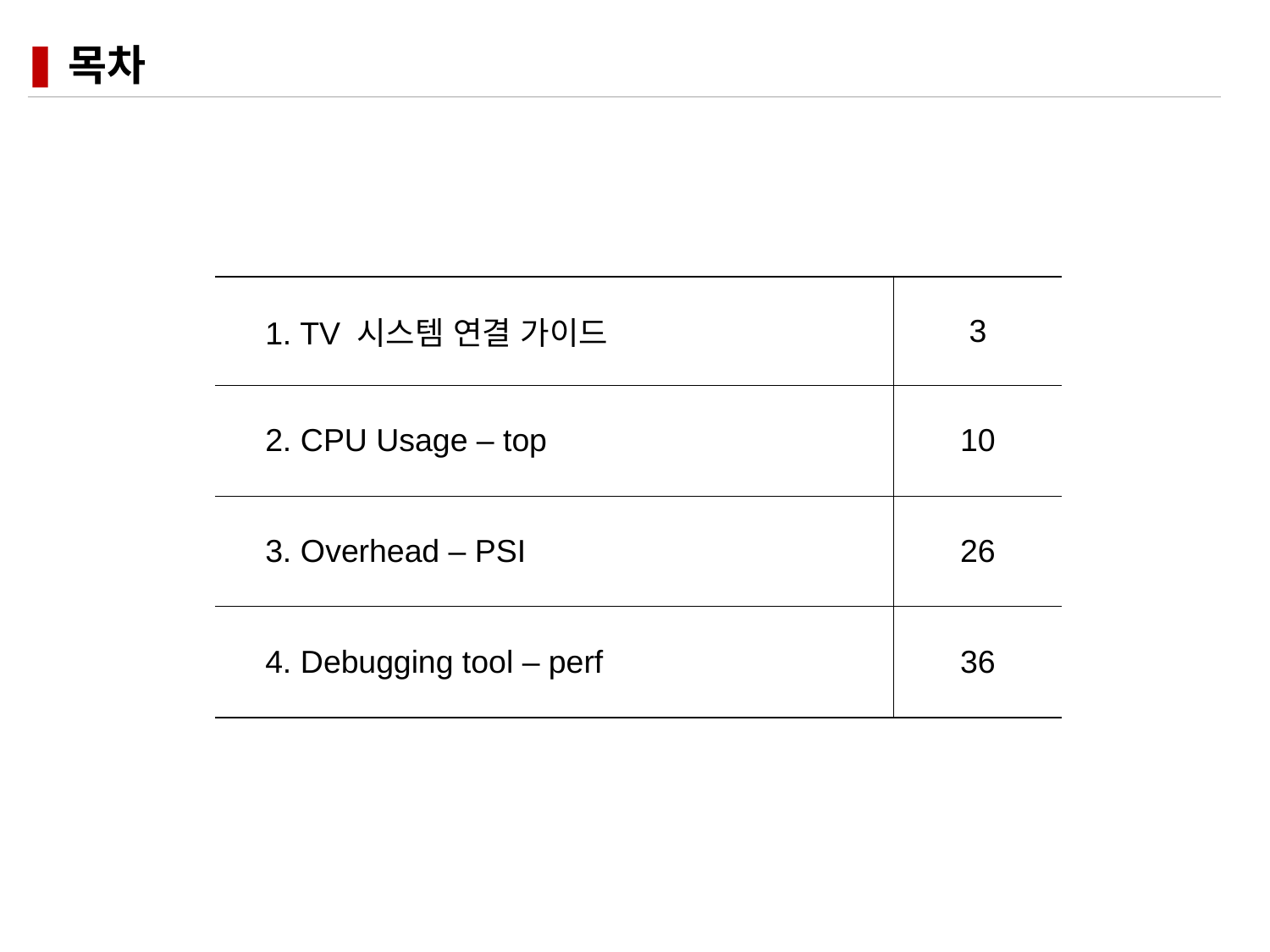

# 목차
| 1. TV 시스템 연결 가이드 | 3 |
| --- | --- |
| 2. CPU Usage – top | 10 |
| 3. Overhead – PSI | 26 |
| 4. Debugging tool – perf | 36 |